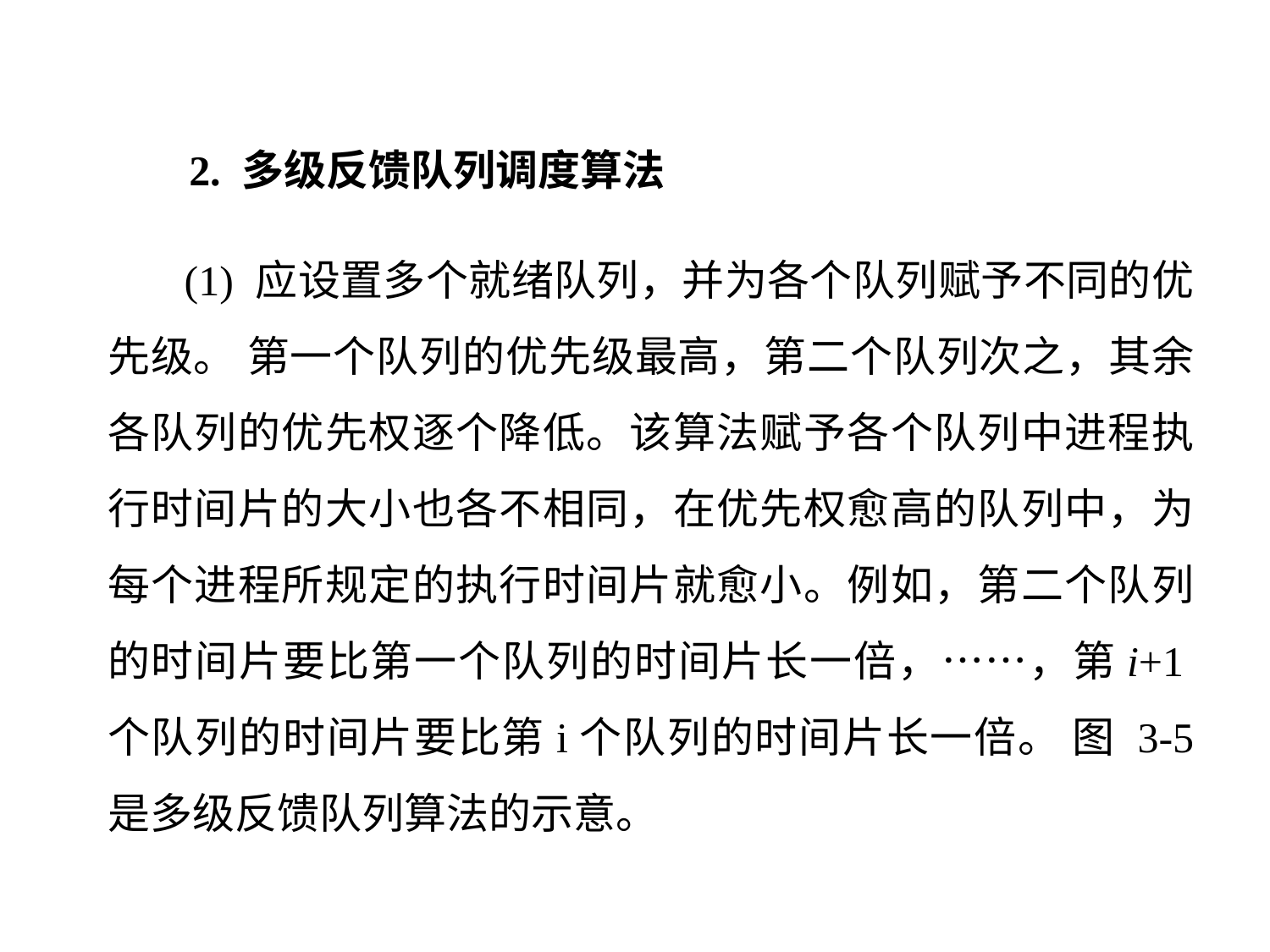

2. 多级反馈队列调度算法
       (1) 应设置多个就绪队列，并为各个队列赋予不同的优先级。 第一个队列的优先级最高，第二个队列次之，其余各队列的优先权逐个降低。该算法赋予各个队列中进程执行时间片的大小也各不相同，在优先权愈高的队列中，为每个进程所规定的执行时间片就愈小。例如，第二个队列的时间片要比第一个队列的时间片长一倍，……，第i+1个队列的时间片要比第i个队列的时间片长一倍。 图 3-5 是多级反馈队列算法的示意。